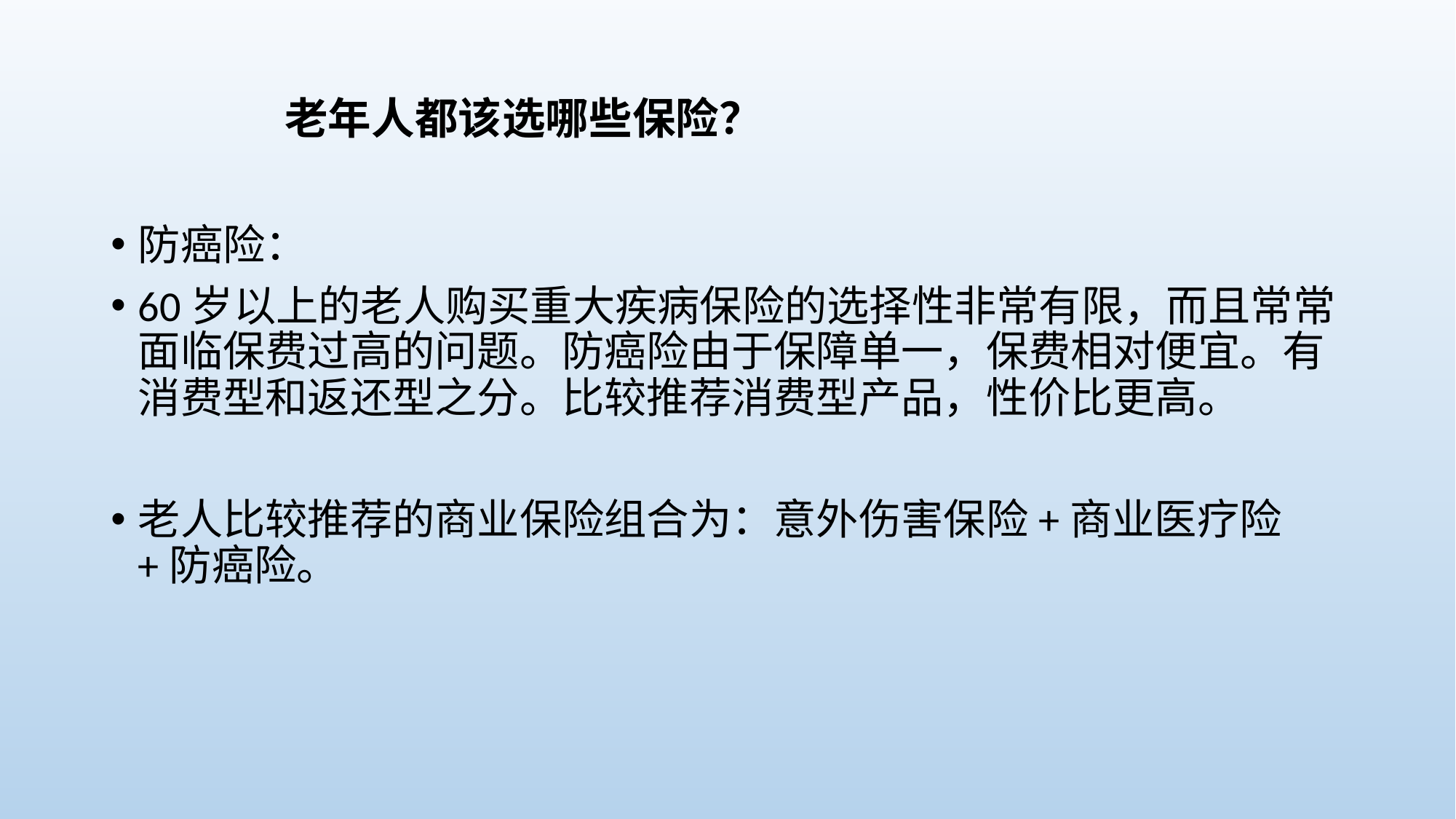

# 老年人都该选哪些保险？
防癌险：
60岁以上的老人购买重大疾病保险的选择性非常有限，而且常常面临保费过高的问题。防癌险由于保障单一，保费相对便宜。有消费型和返还型之分。比较推荐消费型产品，性价比更高。

老人比较推荐的商业保险组合为：意外伤害保险+商业医疗险+防癌险。